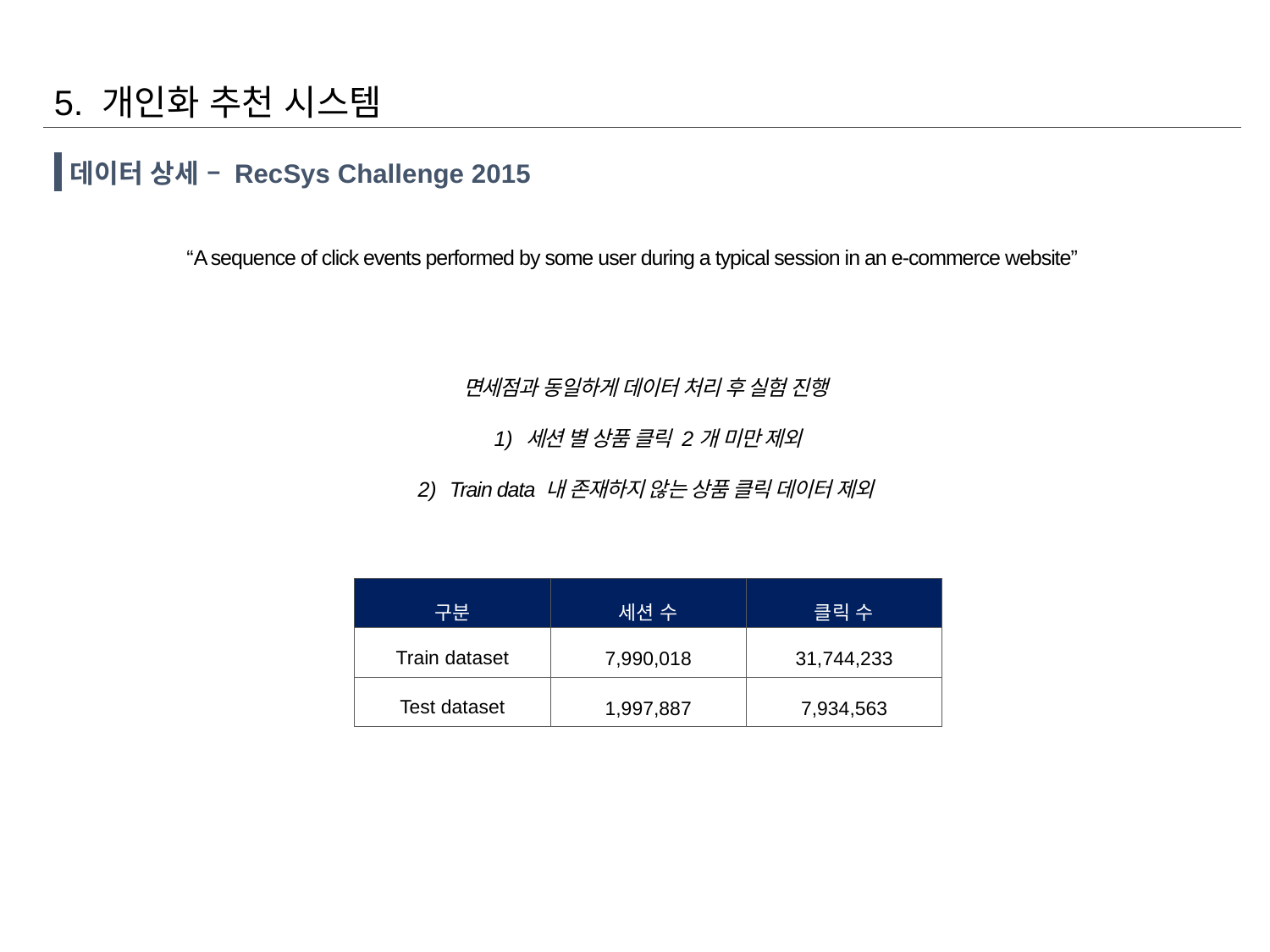

5. 개인화 추천 시스템
데이터 상세 – RecSys Challenge 2015

“A sequence of click events performed by some user during a typical session in an e-commerce website”
면세점과 동일하게 데이터 처리 후 실험 진행
세션 별 상품 클릭 2개 미만 제외
Train data 내 존재하지 않는 상품 클릭 데이터 제외
| 구분 | 세션 수 | 클릭 수 |
| --- | --- | --- |
| Train dataset | 7,990,018 | 31,744,233 |
| Test dataset | 1,997,887 | 7,934,563 |